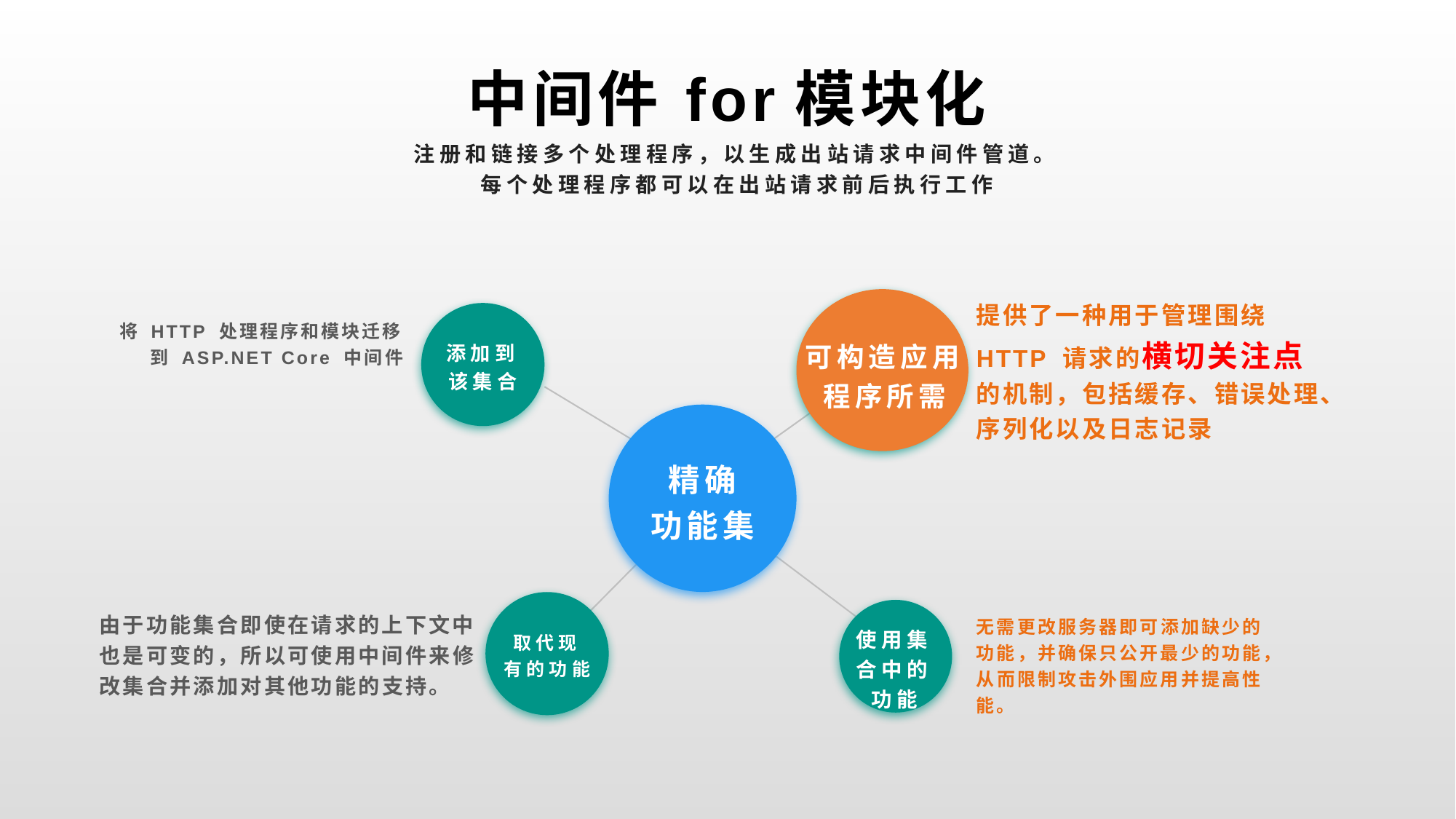

中间件	for	模块化
注册和链接多个处理程序，以生成出站请求中间件管道。 每个处理程序都可以在出站请求前后执行工作

提供了一种用于管理围绕 HTTP 请求的横切关注点的机制，包括缓存、错误处理、序列化以及日志记录

将 HTTP 处理程序和模块迁移到 ASP.NET Core 中间件
添加到该集合
可构造应用程序所需
精确
功能集

由于功能集合即使在请求的上下文中也是可变的，所以可使用中间件来修改集合并添加对其他功能的支持。
无需更改服务器即可添加缺少的功能，并确保只公开最少的功能，从而限制攻击外围应用并提高性能。
取代现有的功能
使用集合中的功能